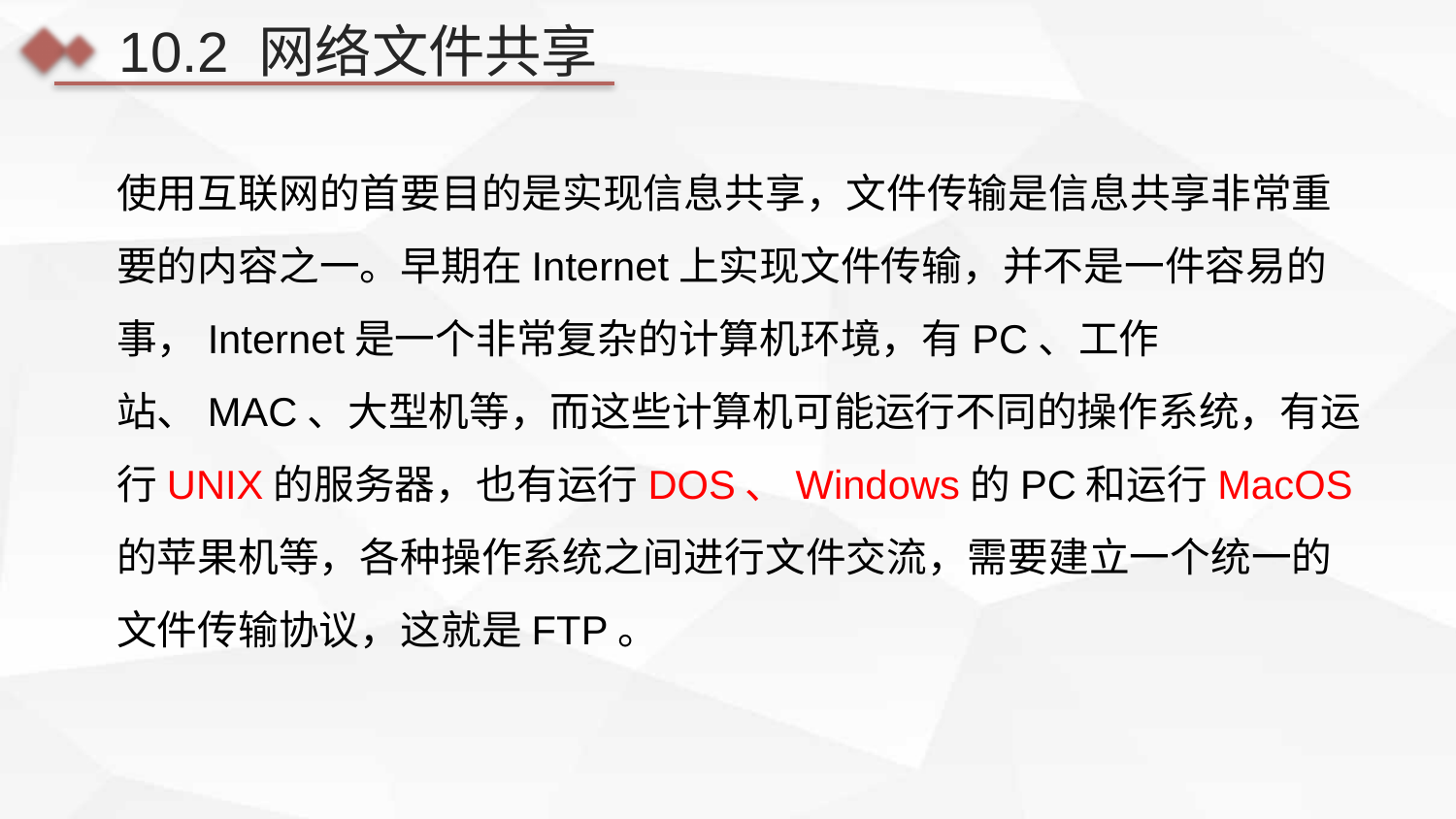

10.2 网络文件共享

使用互联网的首要目的是实现信息共享，文件传输是信息共享非常重要的内容之一。早期在Internet上实现文件传输，并不是一件容易的事，Internet是一个非常复杂的计算机环境，有PC、工作站、MAC、大型机等，而这些计算机可能运行不同的操作系统，有运行UNIX的服务器，也有运行DOS、Windows的PC和运行MacOS的苹果机等，各种操作系统之间进行文件交流，需要建立一个统一的文件传输协议，这就是FTP。